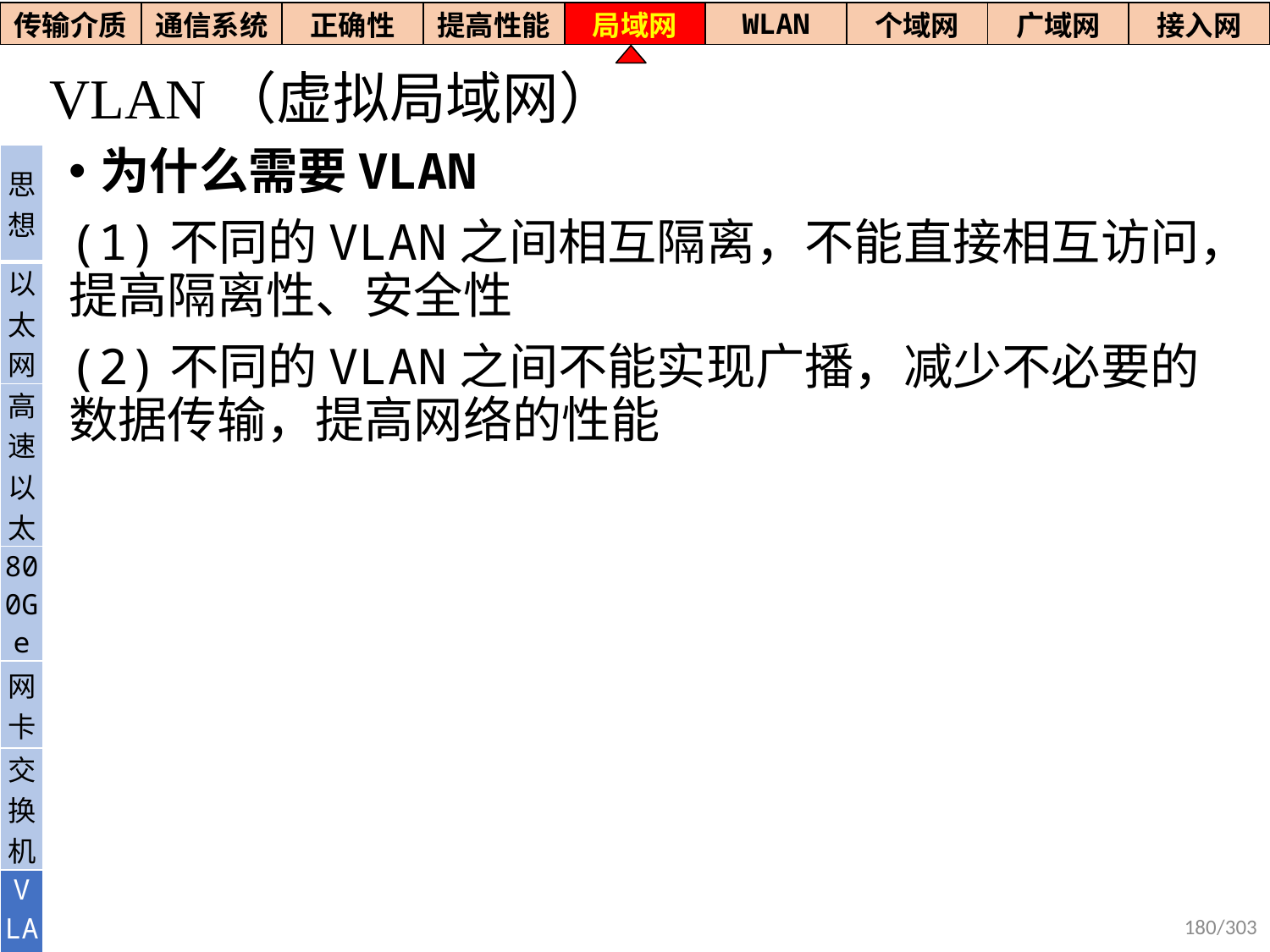

| 传输介质 | 通信系统 | 正确性 | 提高性能 | 局域网 | WLAN | 个域网 | 广域网 | 接入网 |
| --- | --- | --- | --- | --- | --- | --- | --- | --- |

# VLAN（虚拟局域网）
为什么需要VLAN
(1)不同的VLAN之间相互隔离，不能直接相互访问，提高隔离性、安全性
(2)不同的VLAN之间不能实现广播，减少不必要的数据传输，提高网络的性能
| 思想 |
| --- |
| 以太网 |
| 高速以太 |
| 800Ge |
| 网卡 |
| 交换机 |
| V LAN |
180/303